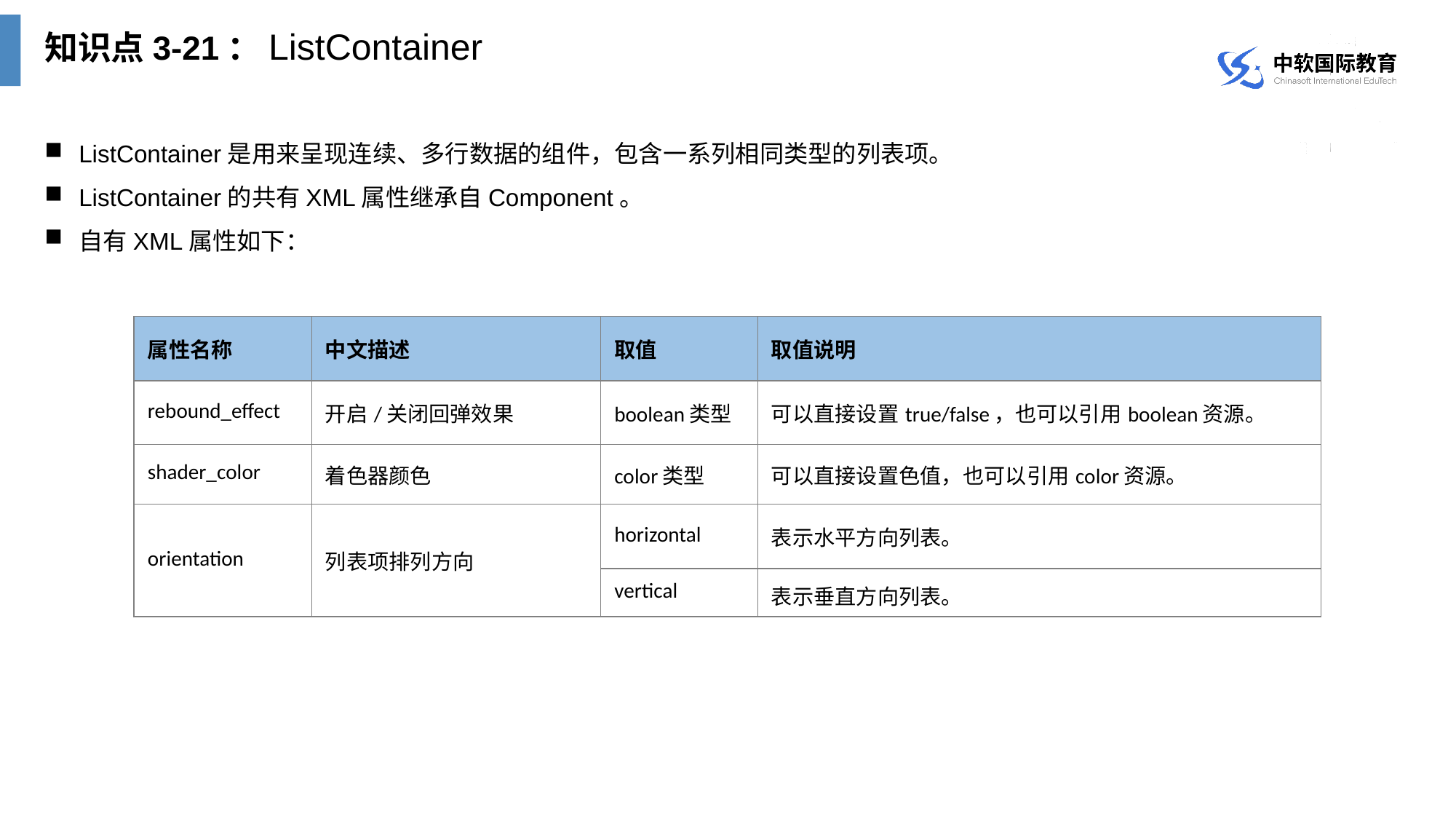

知识点3-21：ListContainer
ListContainer是用来呈现连续、多行数据的组件，包含一系列相同类型的列表项。
ListContainer的共有XML属性继承自Component。
自有XML属性如下：
| 属性名称 | 中文描述 | 取值 | 取值说明 |
| --- | --- | --- | --- |
| rebound\_effect | 开启/关闭回弹效果 | boolean类型 | 可以直接设置true/false，也可以引用boolean资源。 |
| shader\_color | 着色器颜色 | color类型 | 可以直接设置色值，也可以引用color资源。 |
| orientation | 列表项排列方向 | horizontal | 表示水平方向列表。 |
|  |  | vertical | 表示垂直方向列表。 |